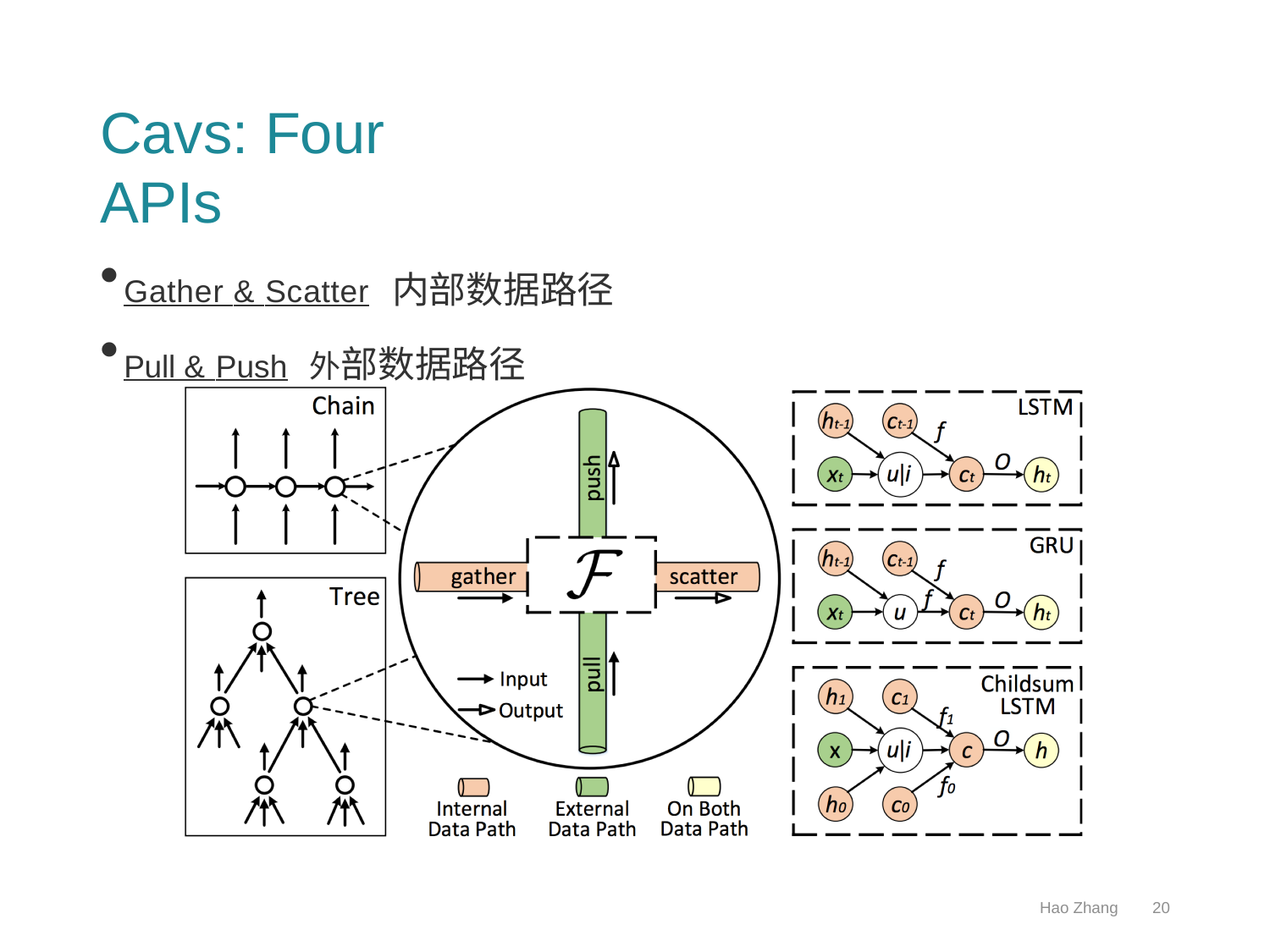

# Cavs: Four APIs
Gather & Scatter 内部数据路径
Pull & Push 外部数据路径

Hao Zhang
20